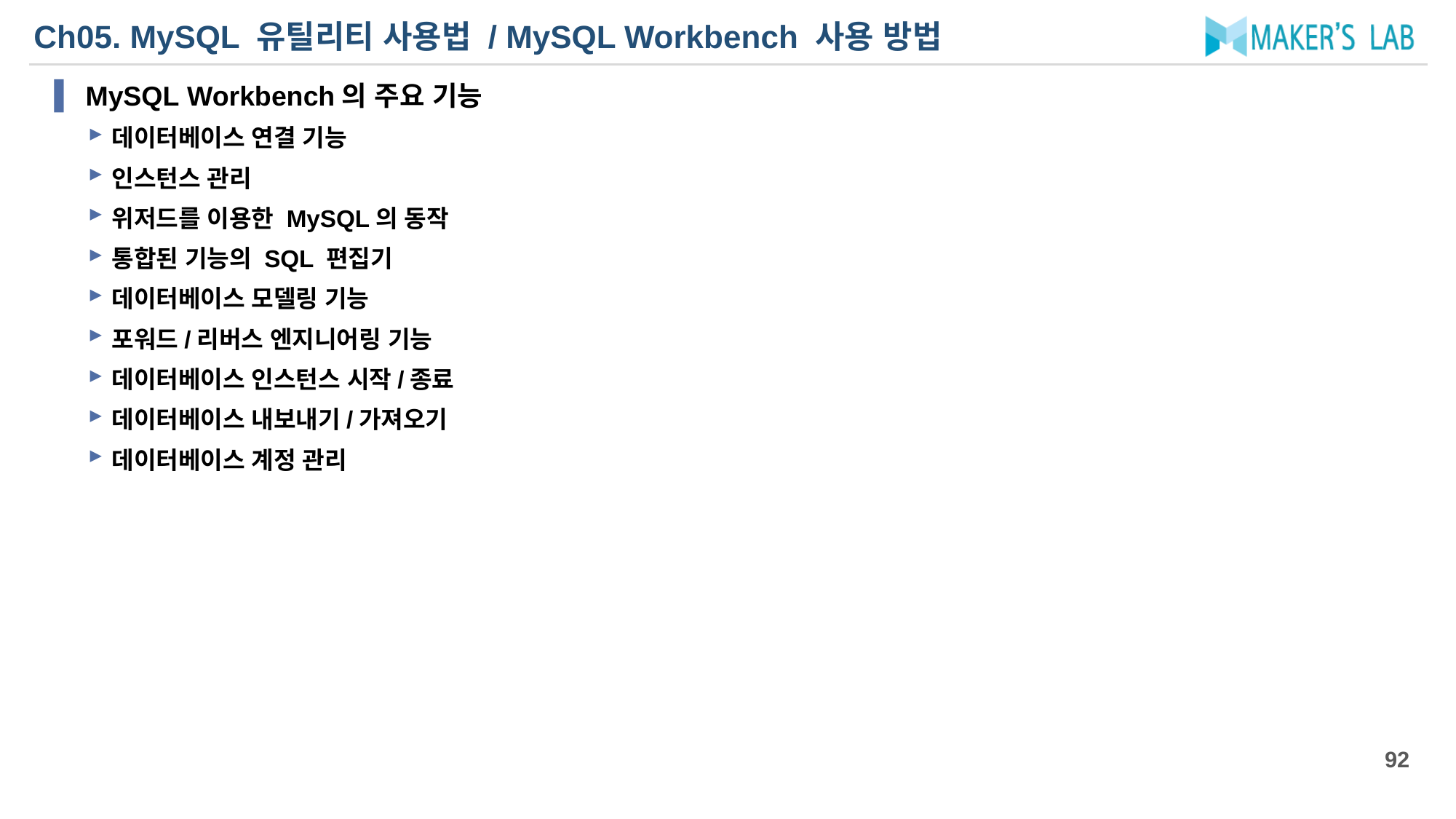

# Ch05. MySQL 유틸리티 사용법 / MySQL Workbench 사용 방법
MySQL Workbench의 주요 기능
데이터베이스 연결 기능
인스턴스 관리
위저드를 이용한 MySQL의 동작
통합된 기능의 SQL 편집기
데이터베이스 모델링 기능
포워드/리버스 엔지니어링 기능
데이터베이스 인스턴스 시작/종료
데이터베이스 내보내기/가져오기
데이터베이스 계정 관리
92